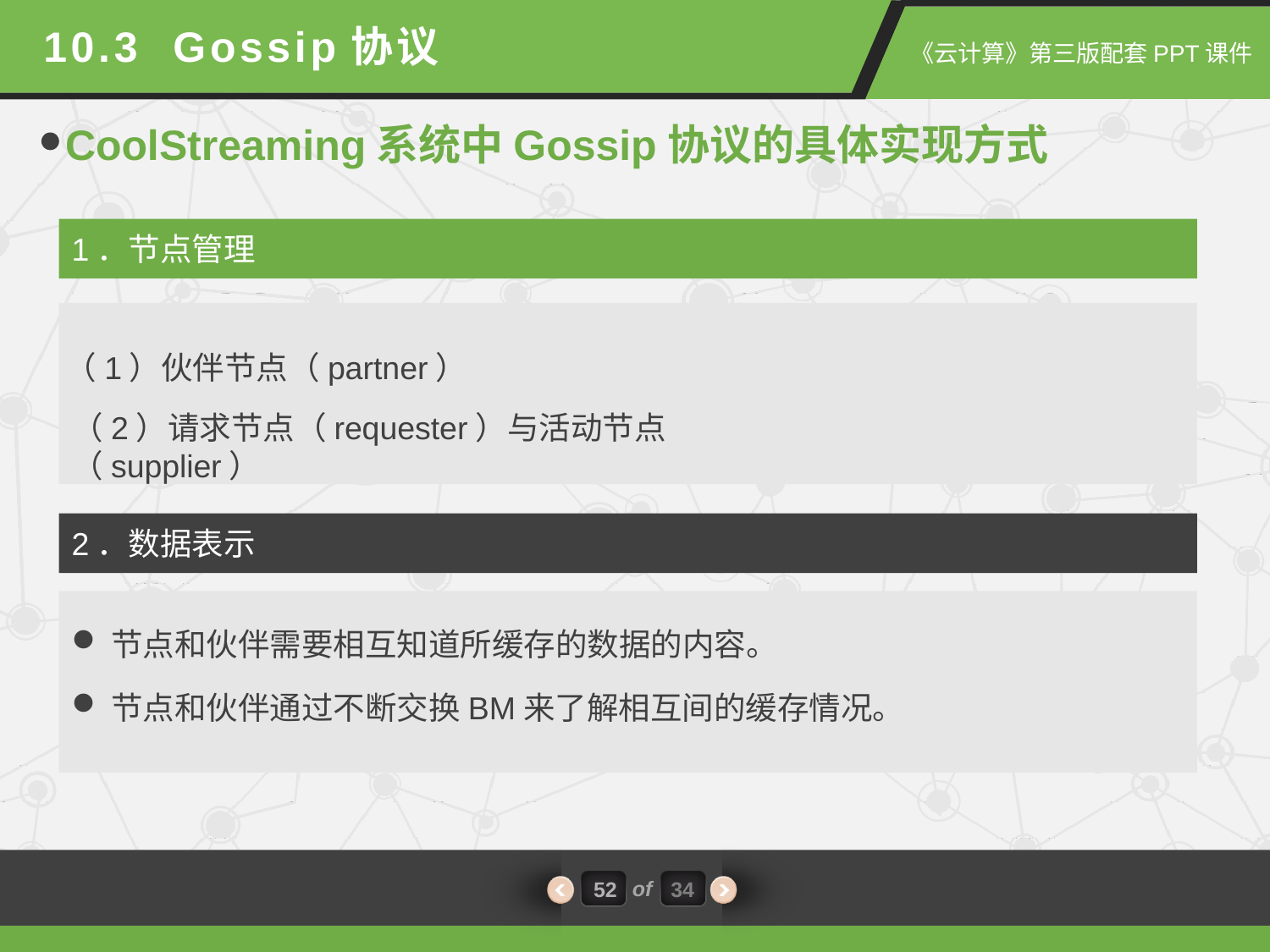

10.3  Gossip协议
CoolStreaming系统中Gossip协议的具体实现方式

1．节点管理

（1）伙伴节点（partner）
（2）请求节点（requester）与活动节点（supplier）
2．数据表示

节点和伙伴需要相互知道所缓存的数据的内容。
节点和伙伴通过不断交换BM来了解相互间的缓存情况。
52